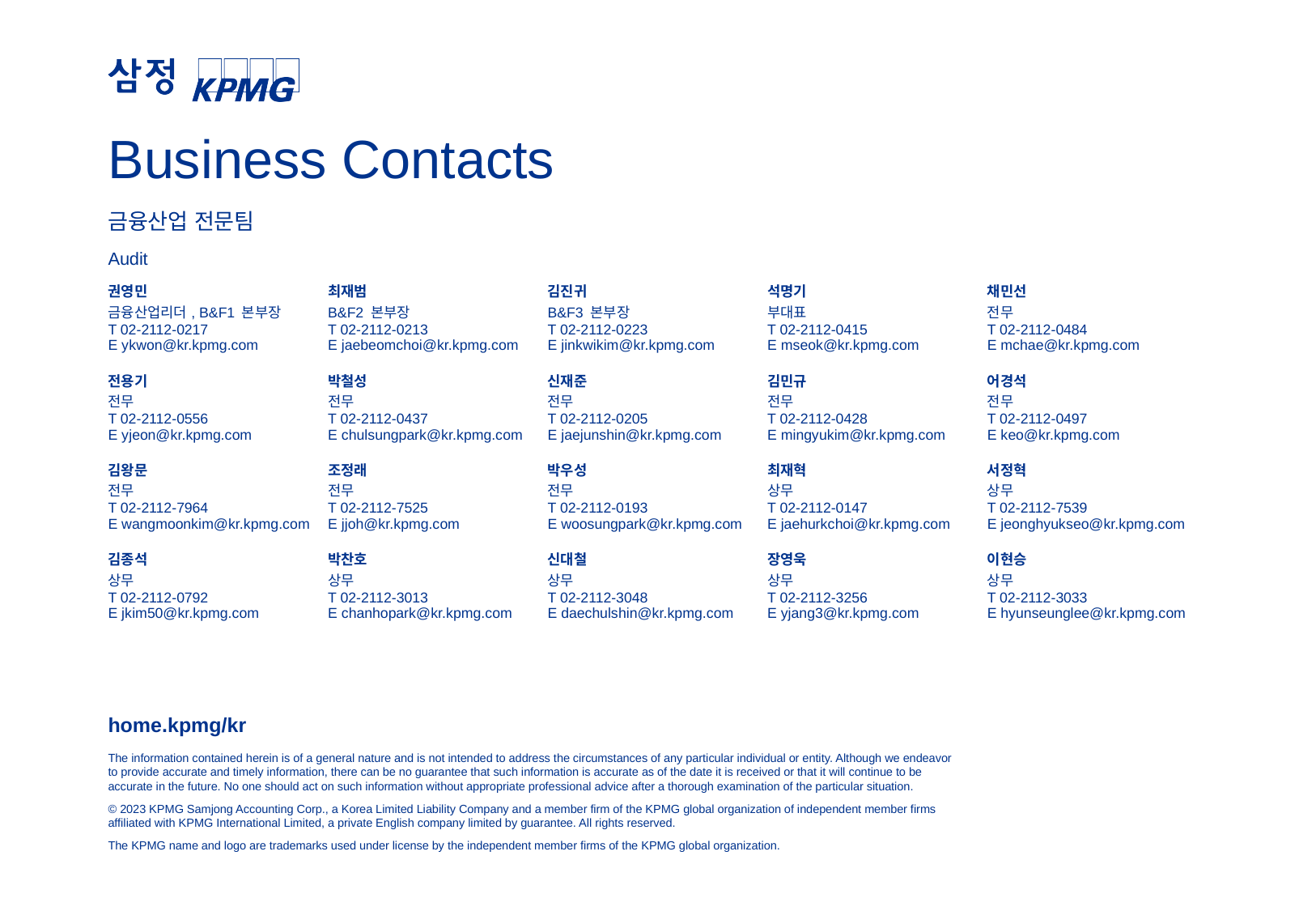

Business Contacts
| 금융산업 전문팀 |  |  |  |  |
| --- | --- | --- | --- | --- |
| Audit |  |  |  |  |
| 권영민 금융산업리더, B&F1 본부장 T 02-2112-0217 E ykwon@kr.kpmg.com 전용기 전무 T 02-2112-0556 E yjeon@kr.kpmg.com 김왕문 전무 T 02-2112-7964 E wangmoonkim@kr.kpmg.com 김종석 상무 T 02-2112-0792 E jkim50@kr.kpmg.com | 최재범 B&F2 본부장 T 02-2112-0213 E jaebeomchoi@kr.kpmg.com 박철성 전무 T 02-2112-0437 E chulsungpark@kr.kpmg.com 조정래 전무 T 02-2112-7525 E jjoh@kr.kpmg.com 박찬호 상무 T 02-2112-3013 E chanhopark@kr.kpmg.com | 김진귀 B&F3 본부장 T 02-2112-0223 E jinkwikim@kr.kpmg.com 신재준 전무 T 02-2112-0205 E jaejunshin@kr.kpmg.com 박우성 전무 T 02-2112-0193 E woosungpark@kr.kpmg.com 신대철 상무 T 02-2112-3048 E daechulshin@kr.kpmg.com | 석명기 부대표 T 02-2112-0415 E mseok@kr.kpmg.com 김민규 전무 T 02-2112-0428 E mingyukim@kr.kpmg.com 최재혁 상무 T 02-2112-0147 E jaehurkchoi@kr.kpmg.com 장영욱 상무 T 02-2112-3256 E yjang3@kr.kpmg.com | 채민선 전무 T 02-2112-0484 E mchae@kr.kpmg.com 어경석 전무 T 02-2112-0497 E keo@kr.kpmg.com 서정혁 상무 T 02-2112-7539 E jeonghyukseo@kr.kpmg.com 이현승 상무 T 02-2112-3033 E hyunseunglee@kr.kpmg.com |